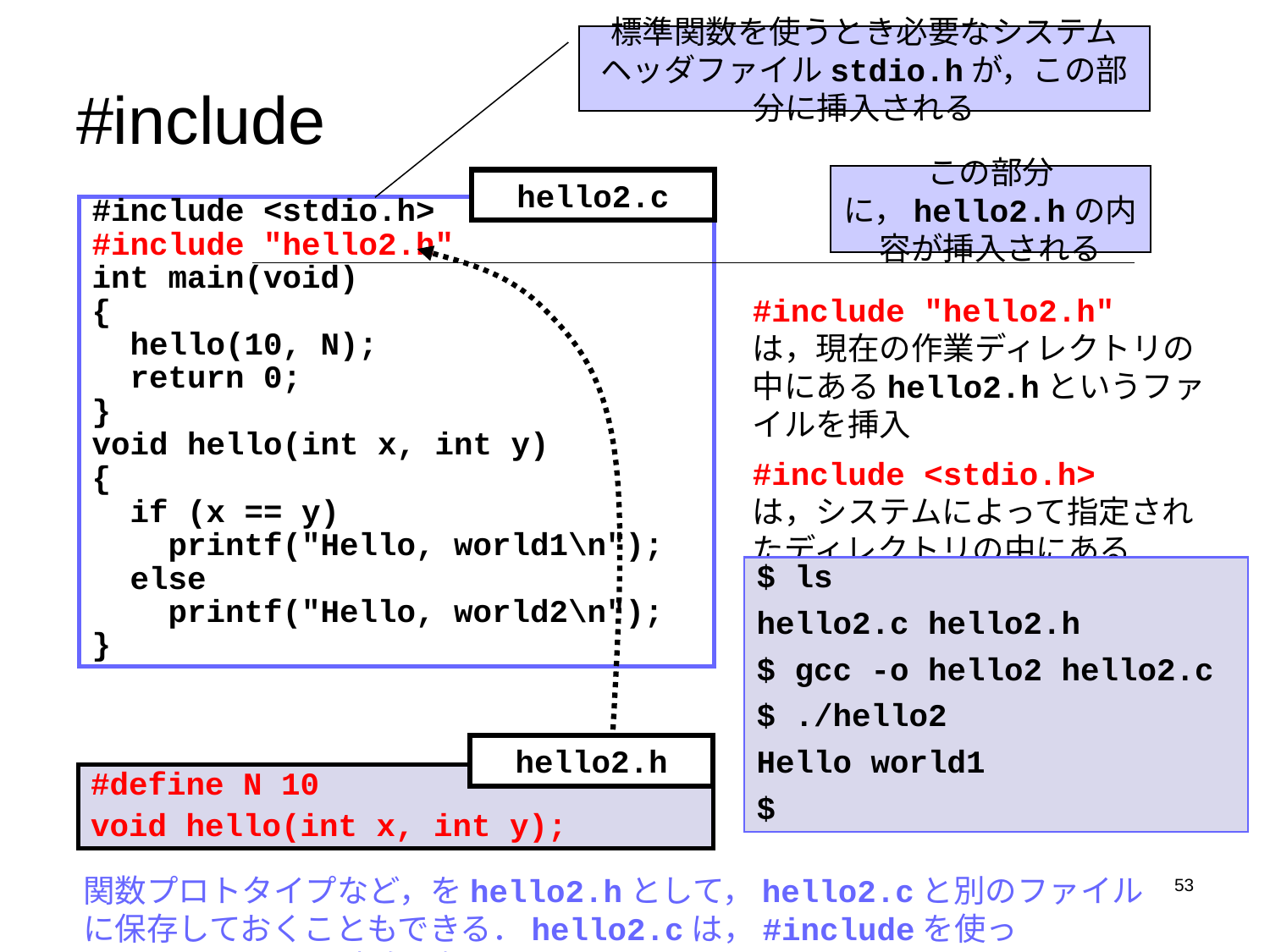

標準関数を使うとき必要なシステムヘッダファイルstdio.hが，この部分に挿入される
# #include
この部分に，hello2.hの内容が挿入される
hello2.c
#include <stdio.h>
#include "hello2.h"
int main(void)
{
  hello(10, N);
  return 0;
}
void hello(int x, int y)
{
  if (x == y)
    printf("Hello, world1\n");
  else
    printf("Hello, world2\n");
}

#include "hello2.h"
は，現在の作業ディレクトリの中にあるhello2.hというファイルを挿入
#include <stdio.h>
は，システムによって指定されたディレクトリの中にあるstdio.hというファイルを挿入
$ ls
hello2.c hello2.h
$ gcc -o hello2 hello2.c
$ ./hello2
Hello world1
$
hello2.h
#define N 10
void hello(int x, int y);
関数プロトタイプなど，をhello2.hとして，hello2.cと別のファイルに保存しておくこともできる．hello2.cは，#includeを使って，hello2.hの中身を挿入する
53